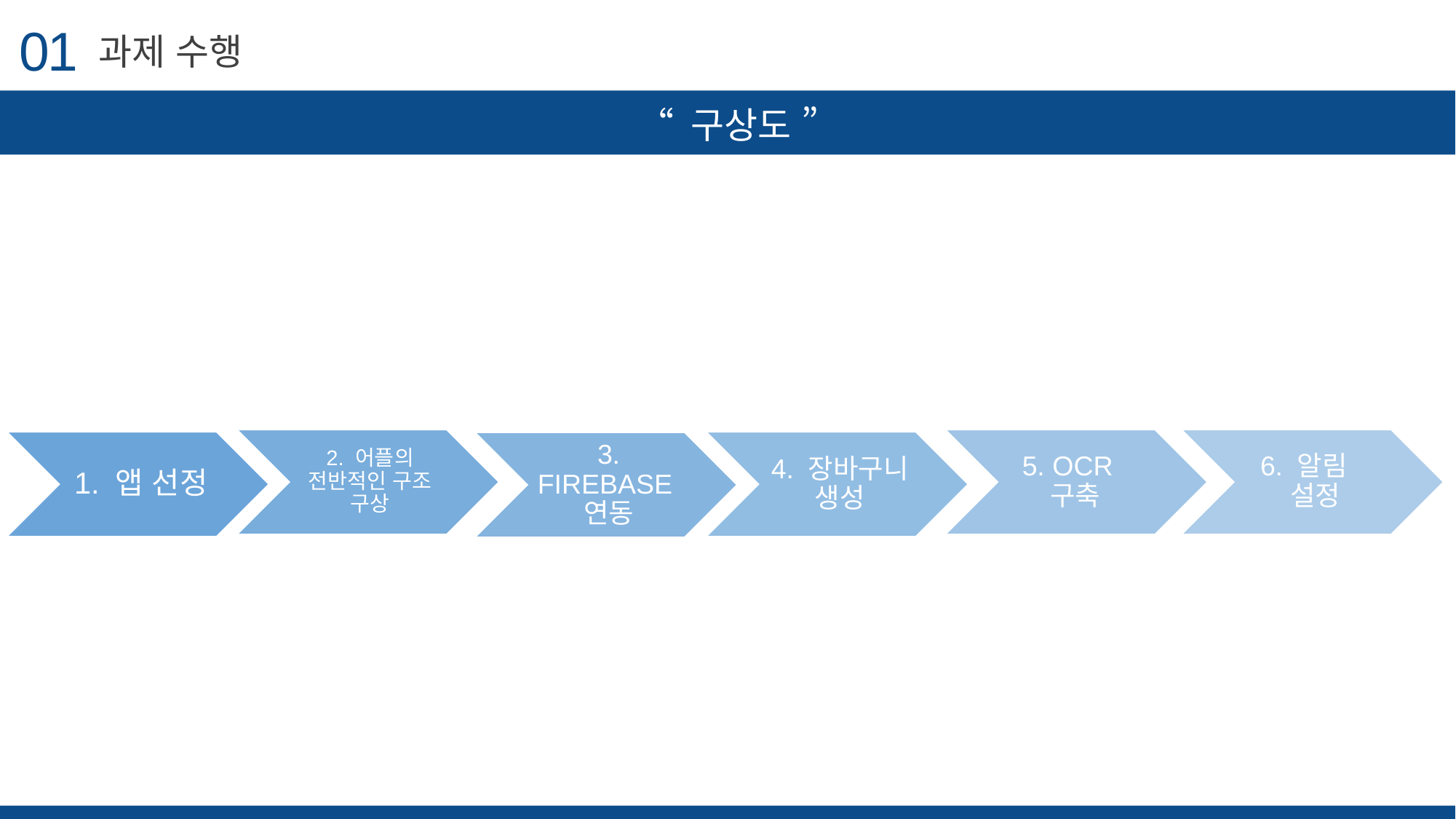

01
과제 수행

“ 구상도 ”

1. 앱 선정
2. 어플의 전반적인 구조 구상
3. FIREBASE  연동
4. 장바구니 생성
5. OCR    구축
6. 알림    설정